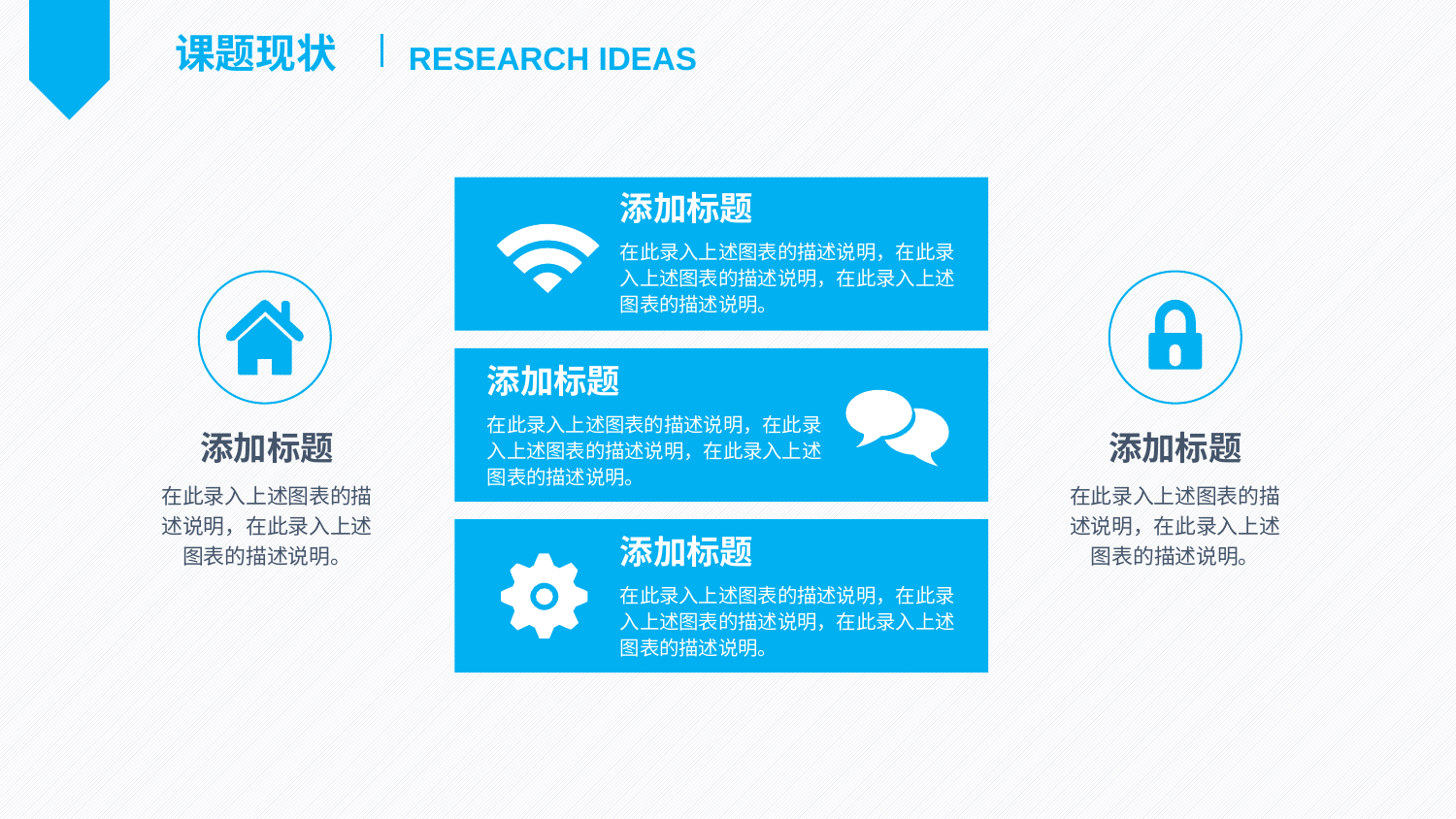

课题现状
RESEARCH IDEAS

添加标题

在此录入上述图表的描述说明，在此录入上述图表的描述说明，在此录入上述图表的描述说明。

添加标题

在此录入上述图表的描述说明，在此录入上述图表的描述说明，在此录入上述图表的描述说明。
添加标题
添加标题
在此录入上述图表的描述说明，在此录入上述图表的描述说明。
在此录入上述图表的描述说明，在此录入上述图表的描述说明。

添加标题

在此录入上述图表的描述说明，在此录入上述图表的描述说明，在此录入上述图表的描述说明。
延时符